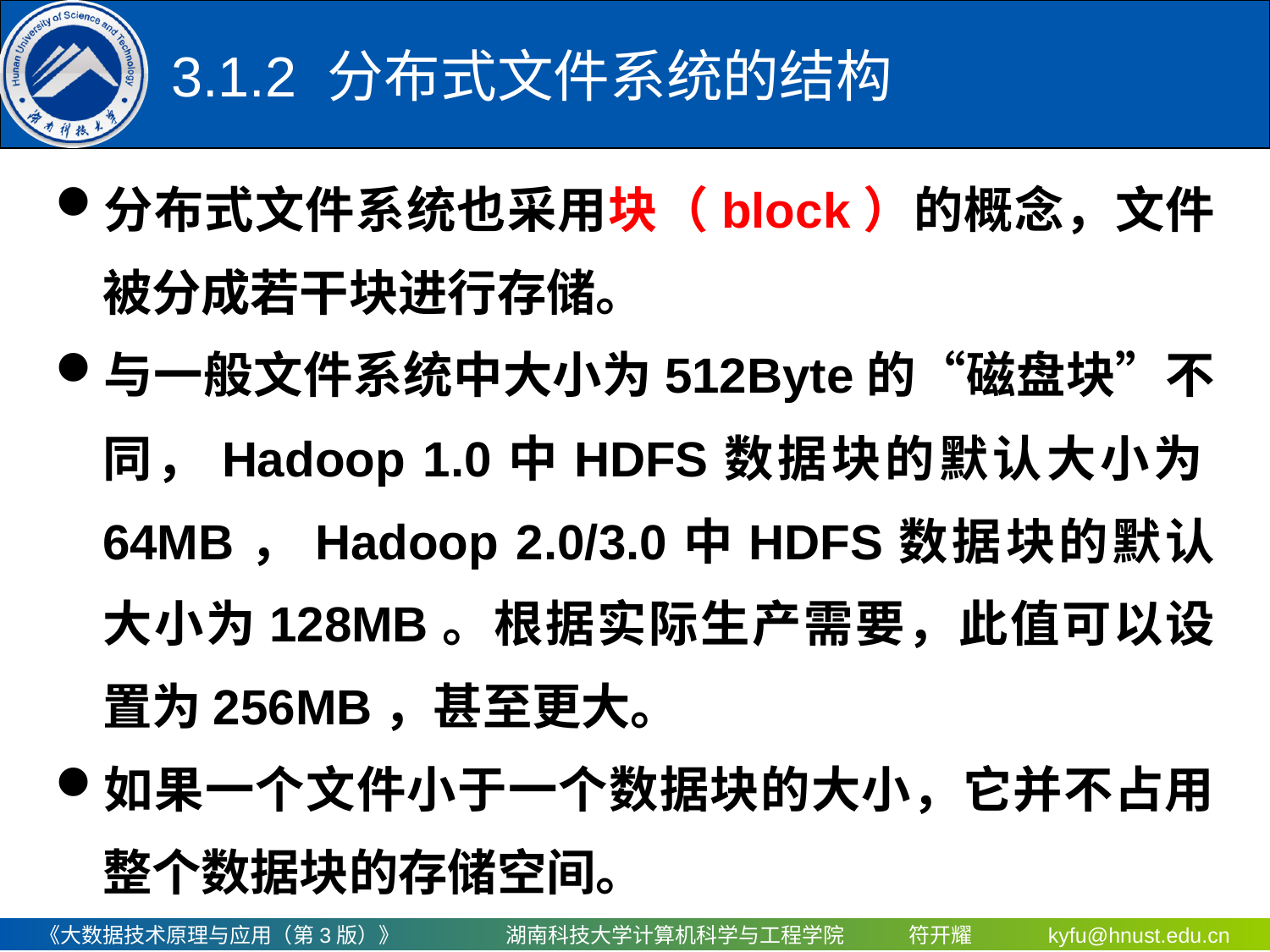

# 3.1.2	 分布式文件系统的结构
分布式文件系统也采用块（block）的概念，文件被分成若干块进行存储。
与一般文件系统中大小为512Byte的“磁盘块”不同，Hadoop 1.0中HDFS数据块的默认大小为64MB，Hadoop 2.0/3.0中HDFS数据块的默认大小为128MB。根据实际生产需要，此值可以设置为256MB，甚至更大。
如果一个文件小于一个数据块的大小，它并不占用整个数据块的存储空间。